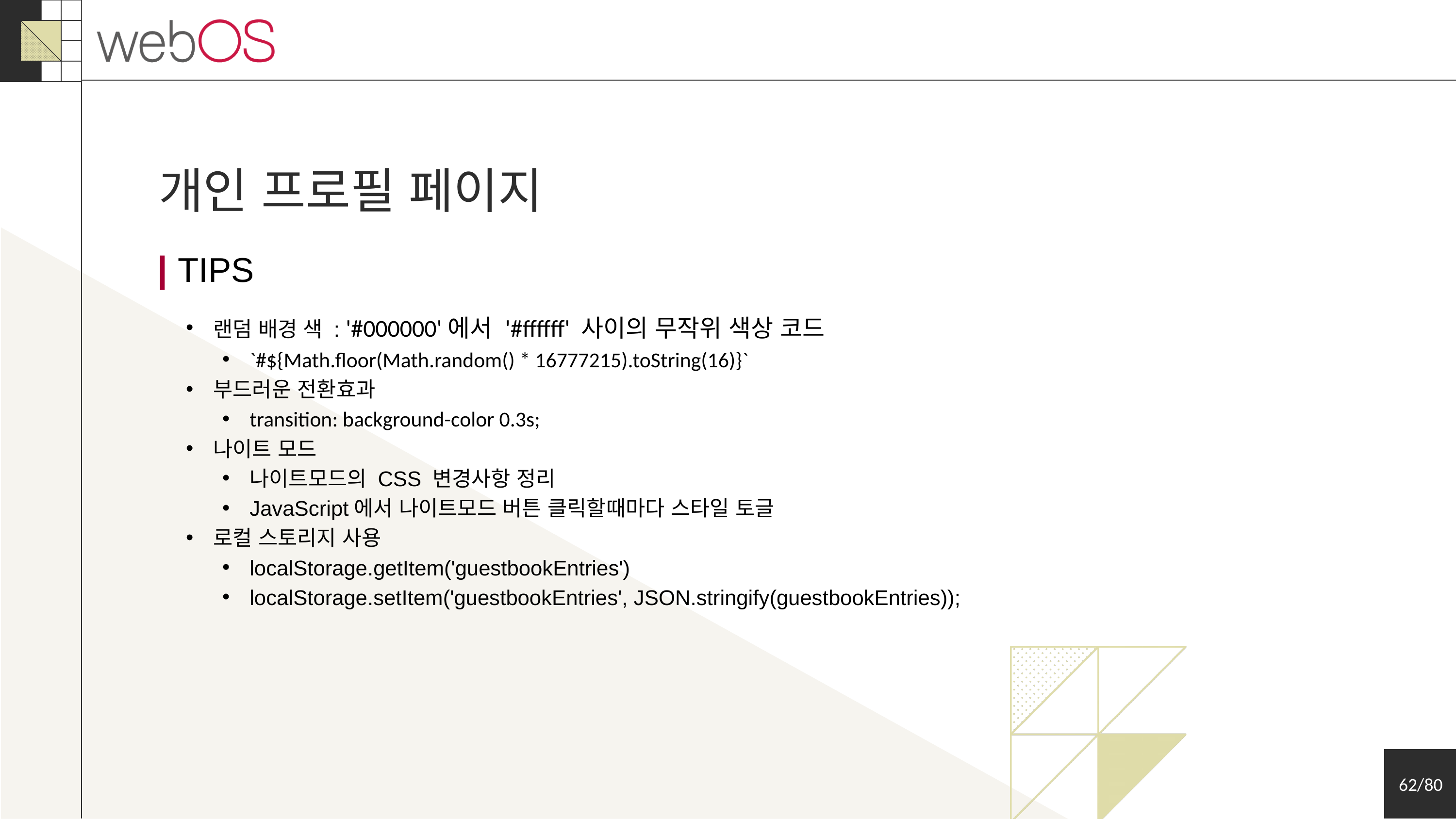

개인 프로필 페이지
| TIPS
랜덤 배경 색 : '#000000'에서 '#ffffff' 사이의 무작위 색상 코드
`#${Math.floor(Math.random() * 16777215).toString(16)}`
부드러운 전환효과
transition: background-color 0.3s;
나이트 모드
나이트모드의 CSS 변경사항 정리
JavaScript에서 나이트모드 버튼 클릭할때마다 스타일 토글
로컬 스토리지 사용
localStorage.getItem('guestbookEntries')
localStorage.setItem('guestbookEntries', JSON.stringify(guestbookEntries));

62/80